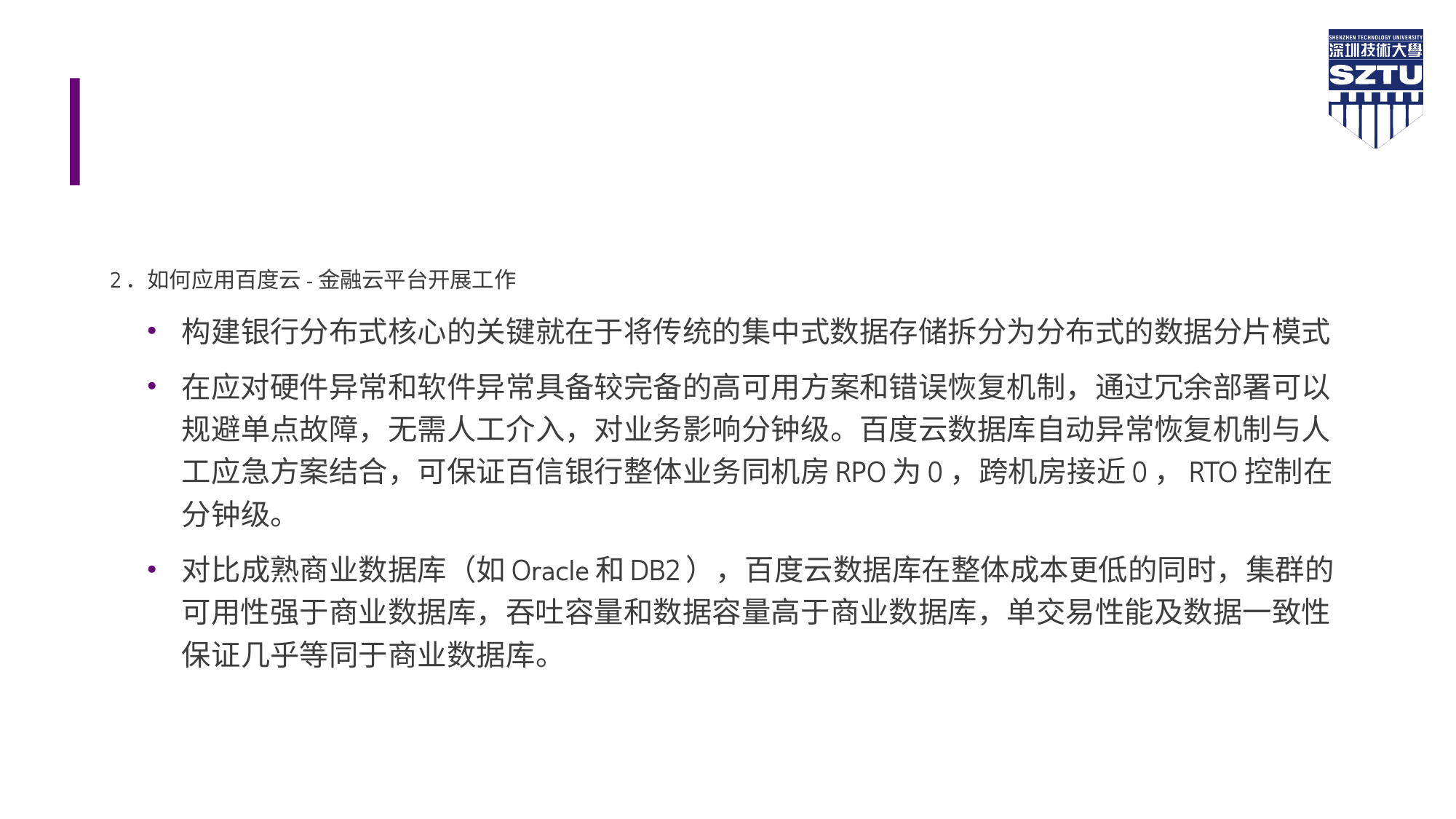

#
2．如何应用百度云-金融云平台开展工作
构建银行分布式核心的关键就在于将传统的集中式数据存储拆分为分布式的数据分片模式
在应对硬件异常和软件异常具备较完备的高可用方案和错误恢复机制，通过冗余部署可以规避单点故障，无需人工介入，对业务影响分钟级。百度云数据库自动异常恢复机制与人工应急方案结合，可保证百信银行整体业务同机房RPO为0，跨机房接近0，RTO控制在分钟级。
对比成熟商业数据库（如Oracle和DB2），百度云数据库在整体成本更低的同时，集群的可用性强于商业数据库，吞吐容量和数据容量高于商业数据库，单交易性能及数据一致性保证几乎等同于商业数据库。